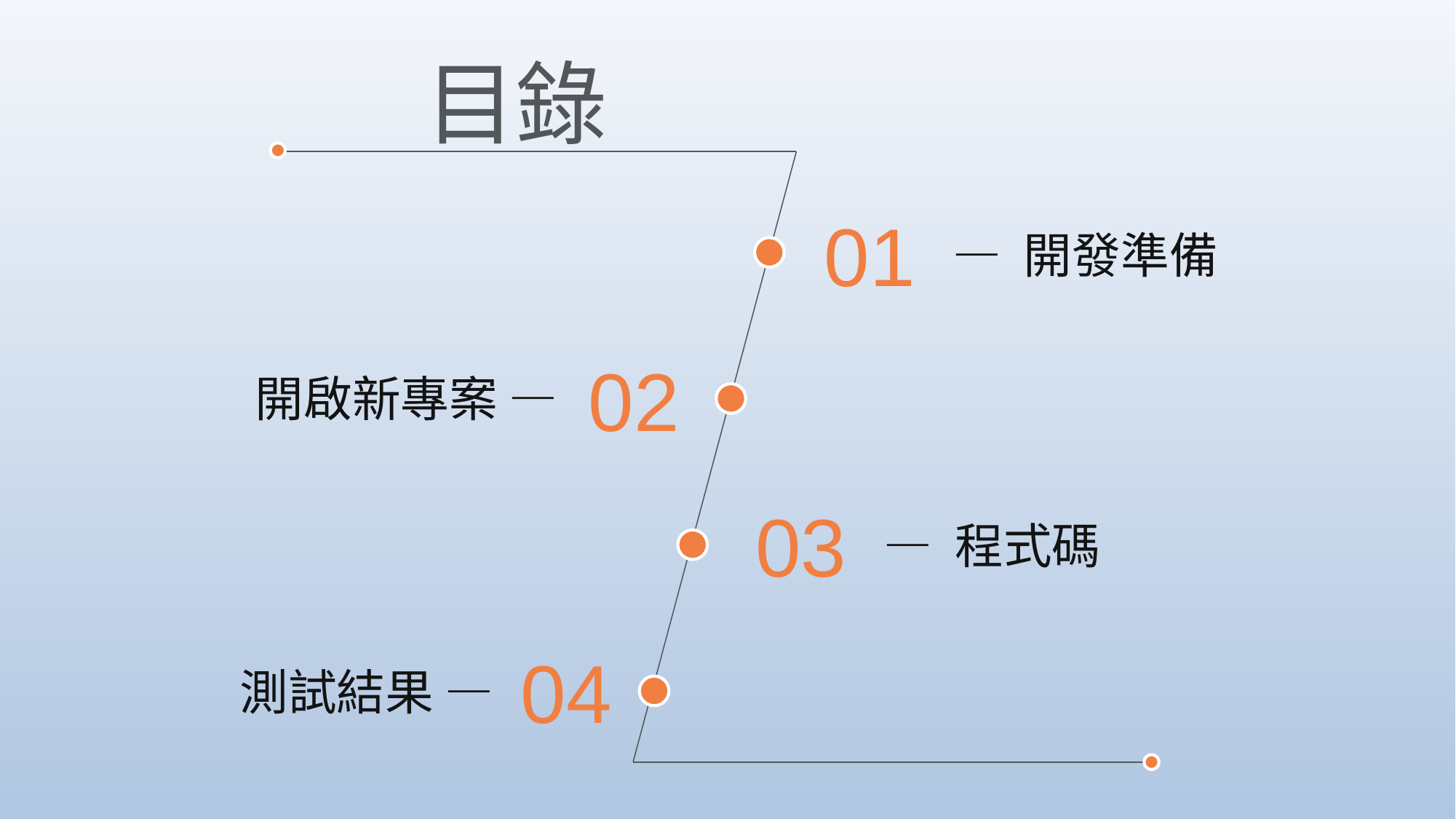

目錄

01
— 開發準備

02
開啟新專案 —

03
— 程式碼

04
測試結果 —